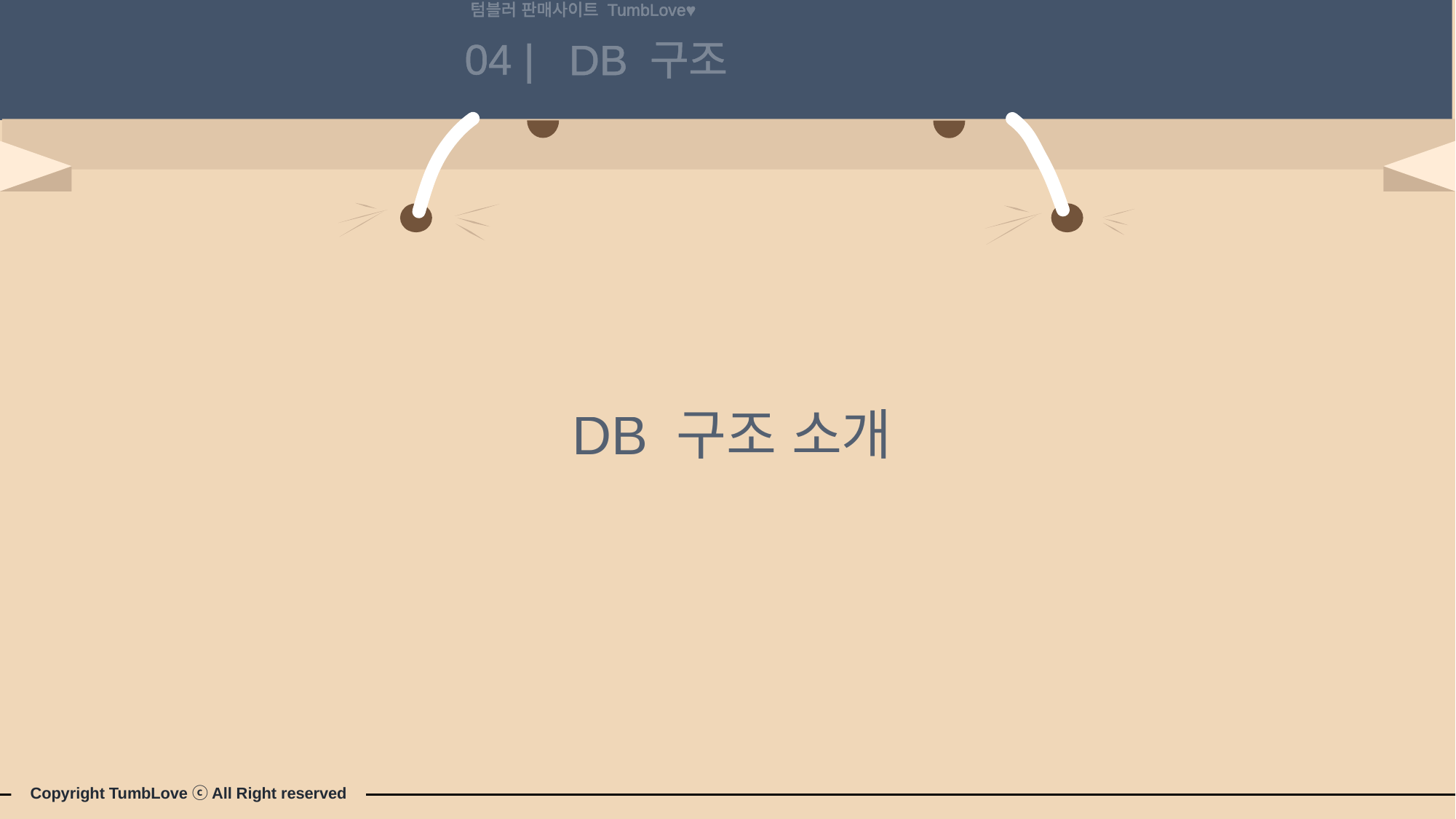

텀블러 판매사이트 TumbLove♥
04 |
DB 구조

DB 구조 소개
Copyright TumbLove ⓒ All Right reserved